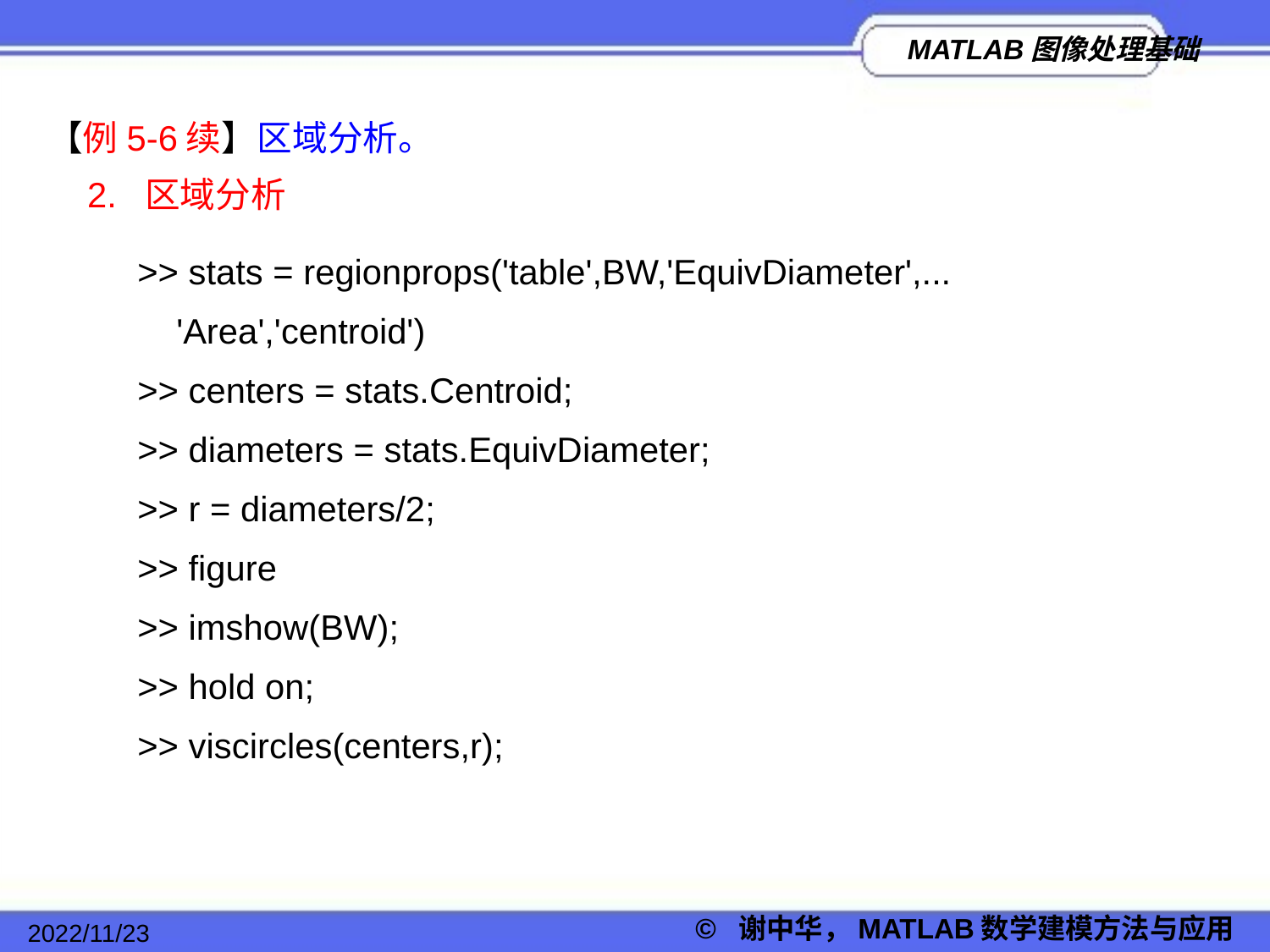

【例5-6续】区域分析。
2.  区域分析
>> stats = regionprops('table',BW,'EquivDiameter',...
    'Area','centroid')
>> centers = stats.Centroid;
>> diameters = stats.EquivDiameter;
>> r = diameters/2;
>> figure
>> imshow(BW);
>> hold on;
>> viscircles(centers,r);
©  谢中华，MATLAB数学建模方法与应用
2022/11/23